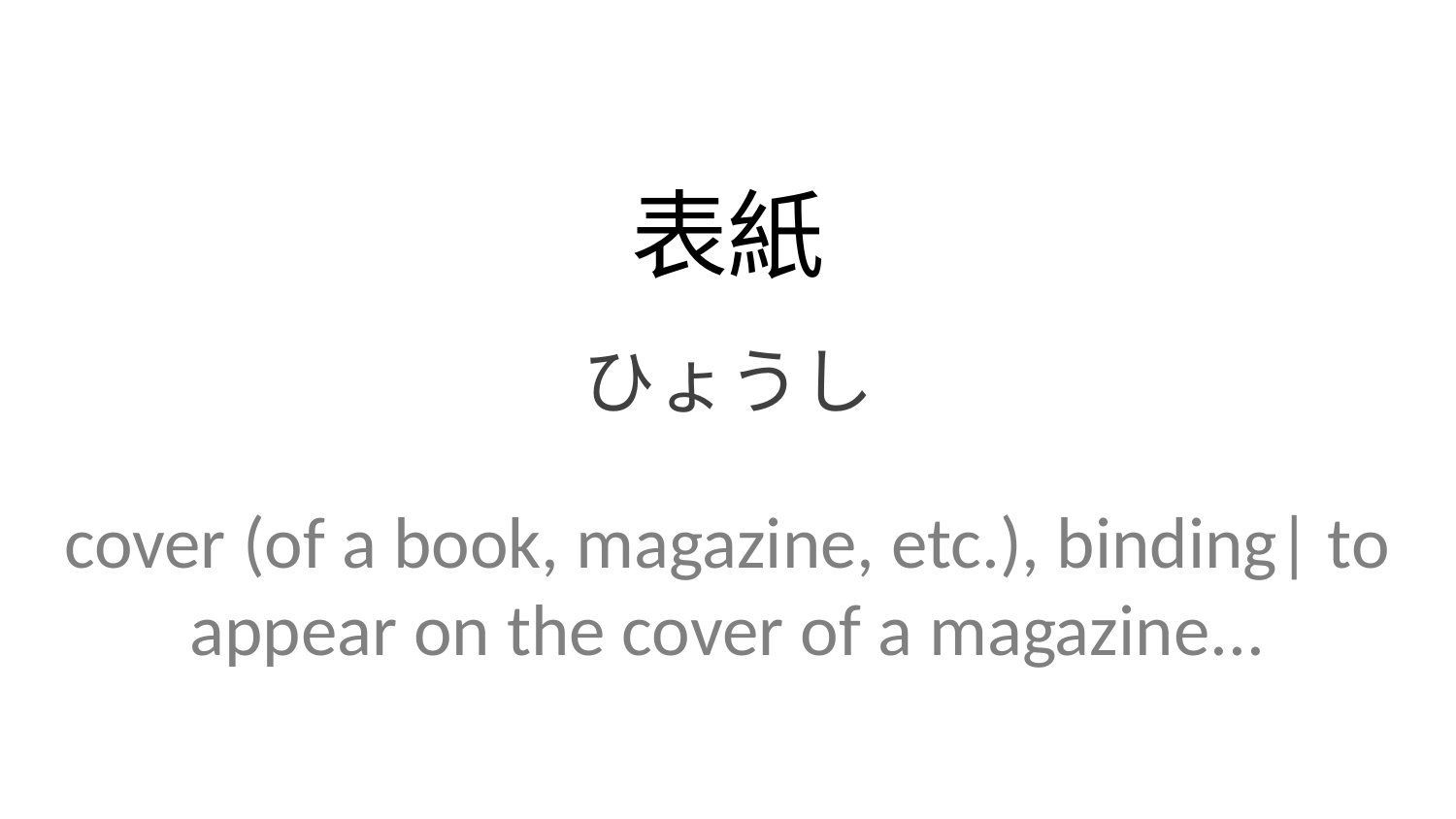

表紙

ひょうし
cover (of a book, magazine, etc.), binding| to appear on the cover of a magazine...